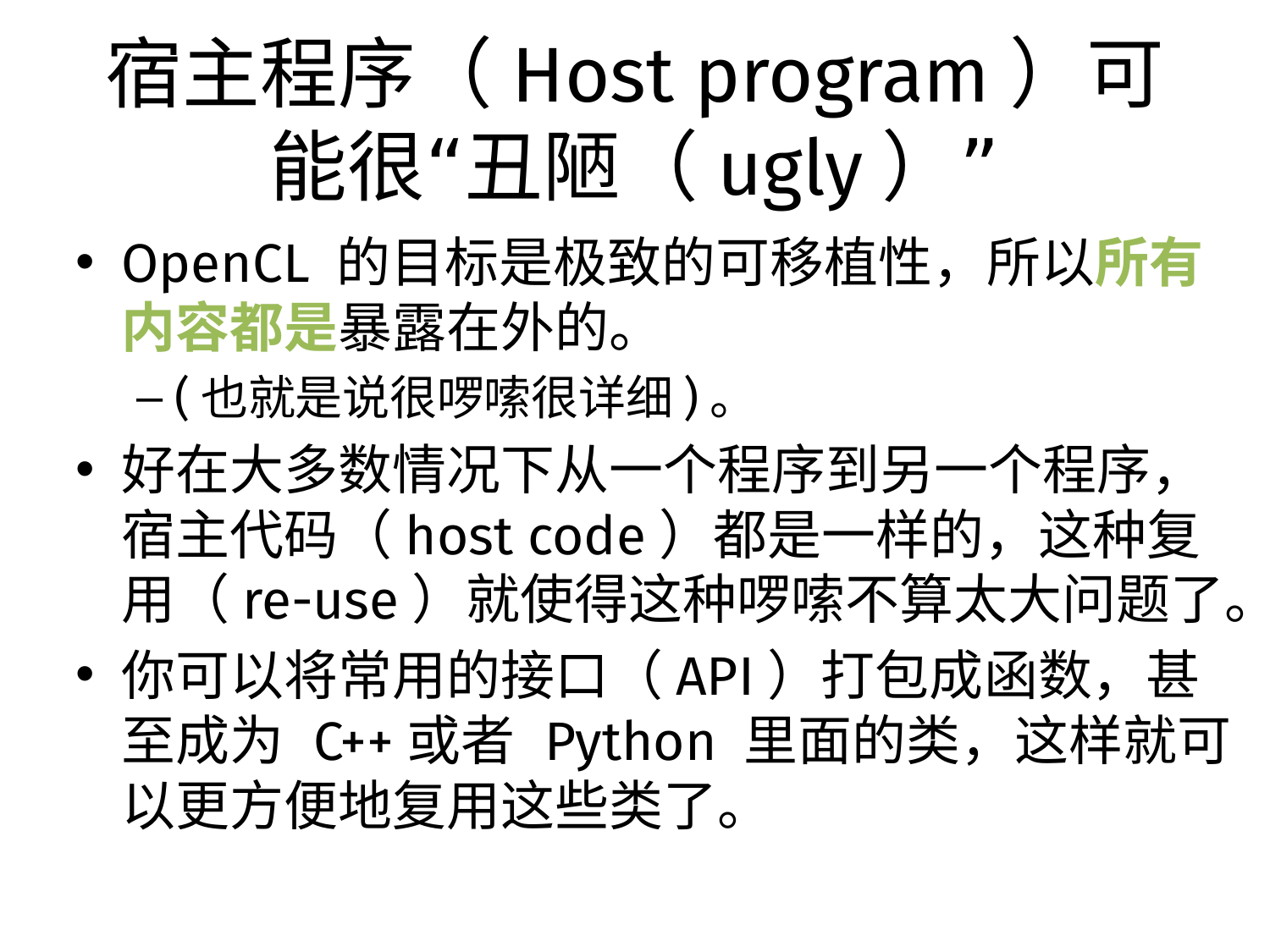

宿主程序（Host program）可能很“丑陋（ugly）”
OpenCL 的目标是极致的可移植性，所以所有内容都是暴露在外的。
(也就是说很啰嗦很详细)。
好在大多数情况下从一个程序到另一个程序，宿主代码（host code）都是一样的，这种复用（re-use）就使得这种啰嗦不算太大问题了。
你可以将常用的接口（API）打包成函数，甚至成为 C++或者 Python 里面的类，这样就可以更方便地复用这些类了。